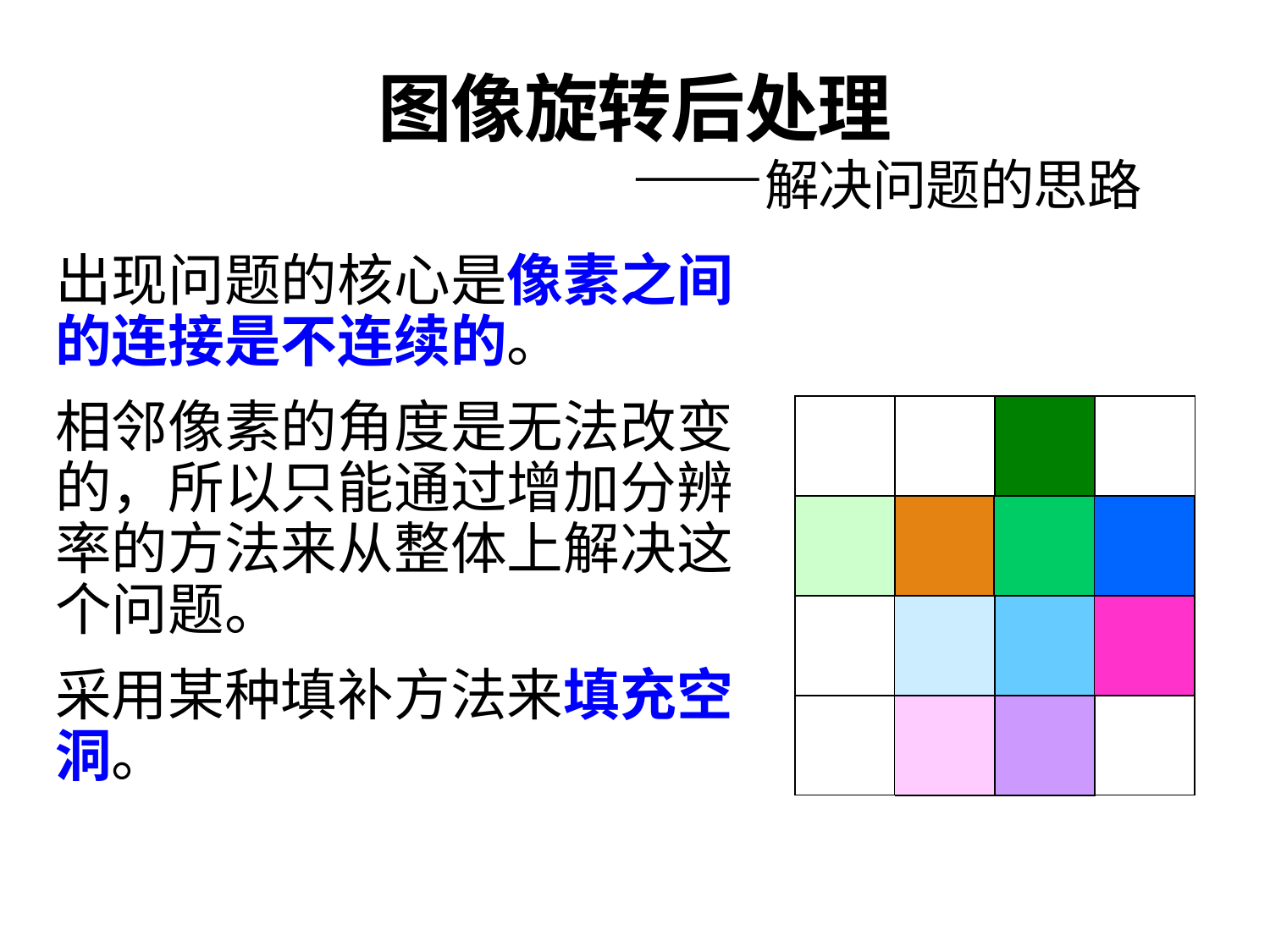

# 图像旋转后处理 ——解决问题的思路
出现问题的核心是像素之间的连接是不连续的。
相邻像素的角度是无法改变的，所以只能通过增加分辨率的方法来从整体上解决这个问题。
采用某种填补方法来填充空洞。